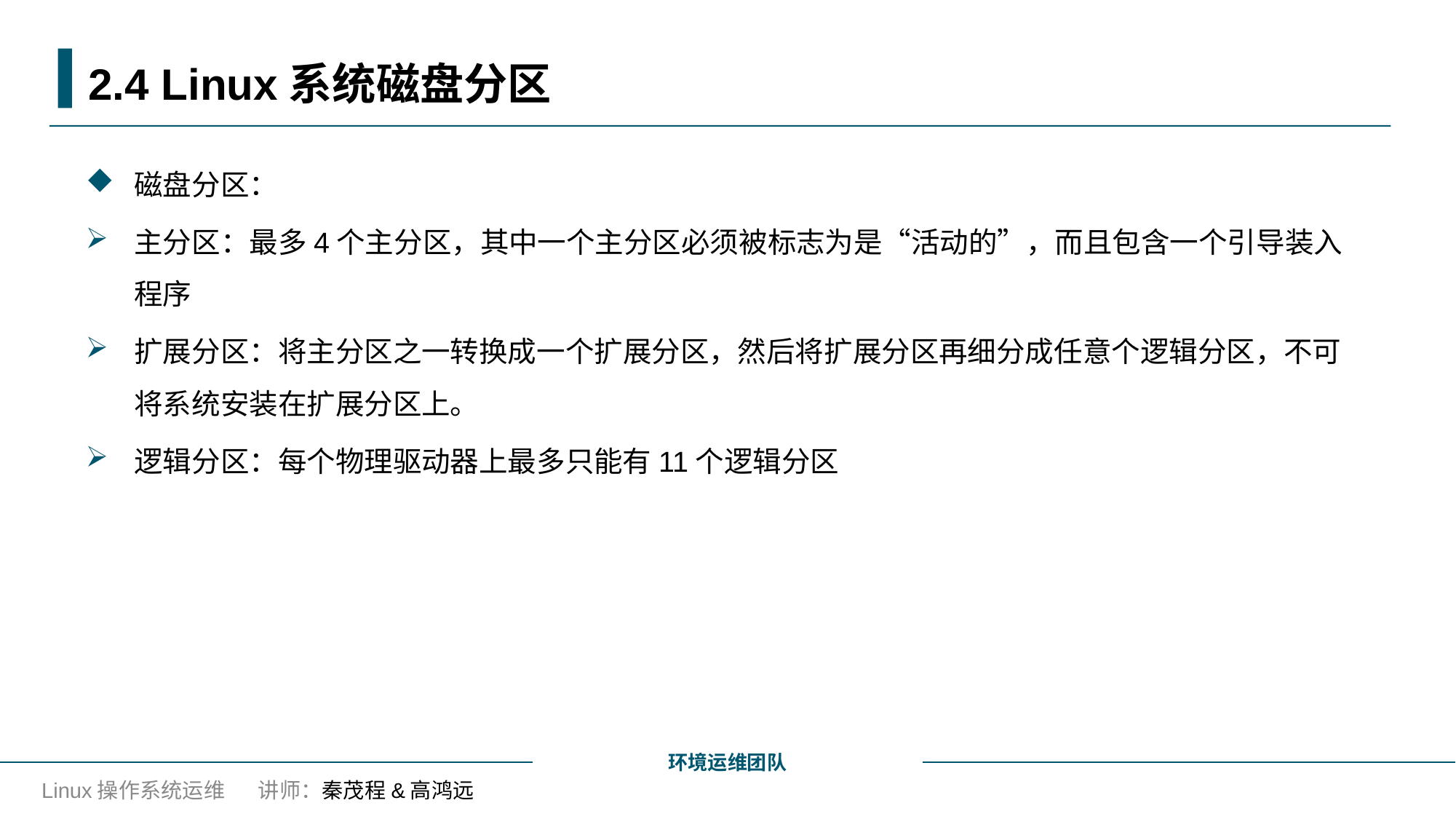

# 2.4 Linux系统磁盘分区
磁盘分区：
主分区：最多4个主分区，其中一个主分区必须被标志为是“活动的”，而且包含一个引导装入程序
扩展分区：将主分区之一转换成一个扩展分区，然后将扩展分区再细分成任意个逻辑分区，不可将系统安装在扩展分区上。
逻辑分区：每个物理驱动器上最多只能有11个逻辑分区